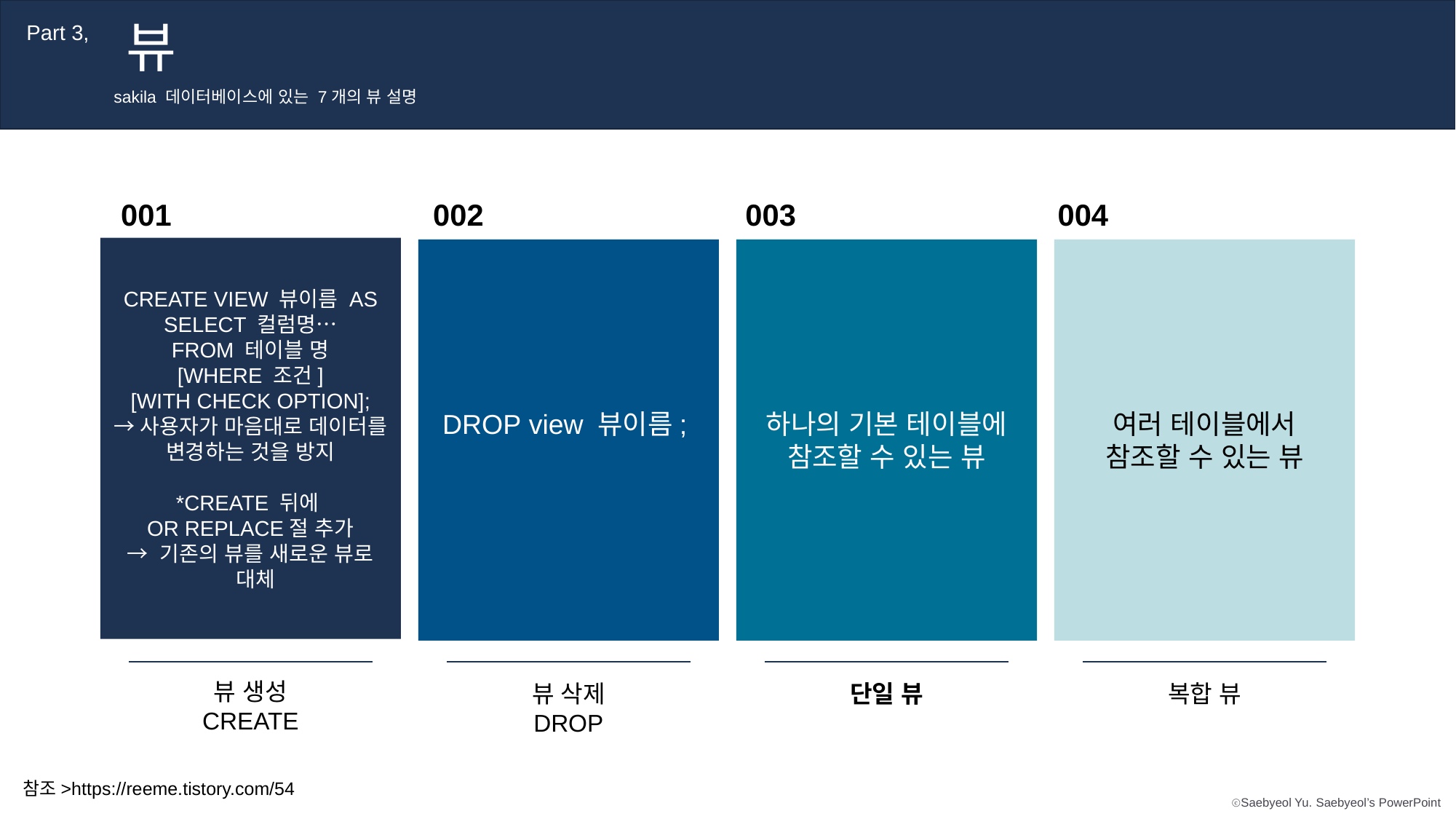

뷰
Part 3,
sakila 데이터베이스에 있는 7개의 뷰 설명
001
002
003
004
CREATE VIEW 뷰이름 AS
SELECT 컬럼명…
FROM 테이블 명
[WHERE 조건]
[WITH CHECK OPTION];
→사용자가 마음대로 데이터를 변경하는 것을 방지

*CREATE 뒤에
OR REPLACE절 추가
→ 기존의 뷰를 새로운 뷰로
 대체
DROP view 뷰이름;

하나의 기본 테이블에 참조할 수 있는 뷰
여러 테이블에서
참조할 수 있는 뷰
뷰 생성
CREATE
뷰 삭제
DROP
단일 뷰
복합 뷰
참조>https://reeme.tistory.com/54